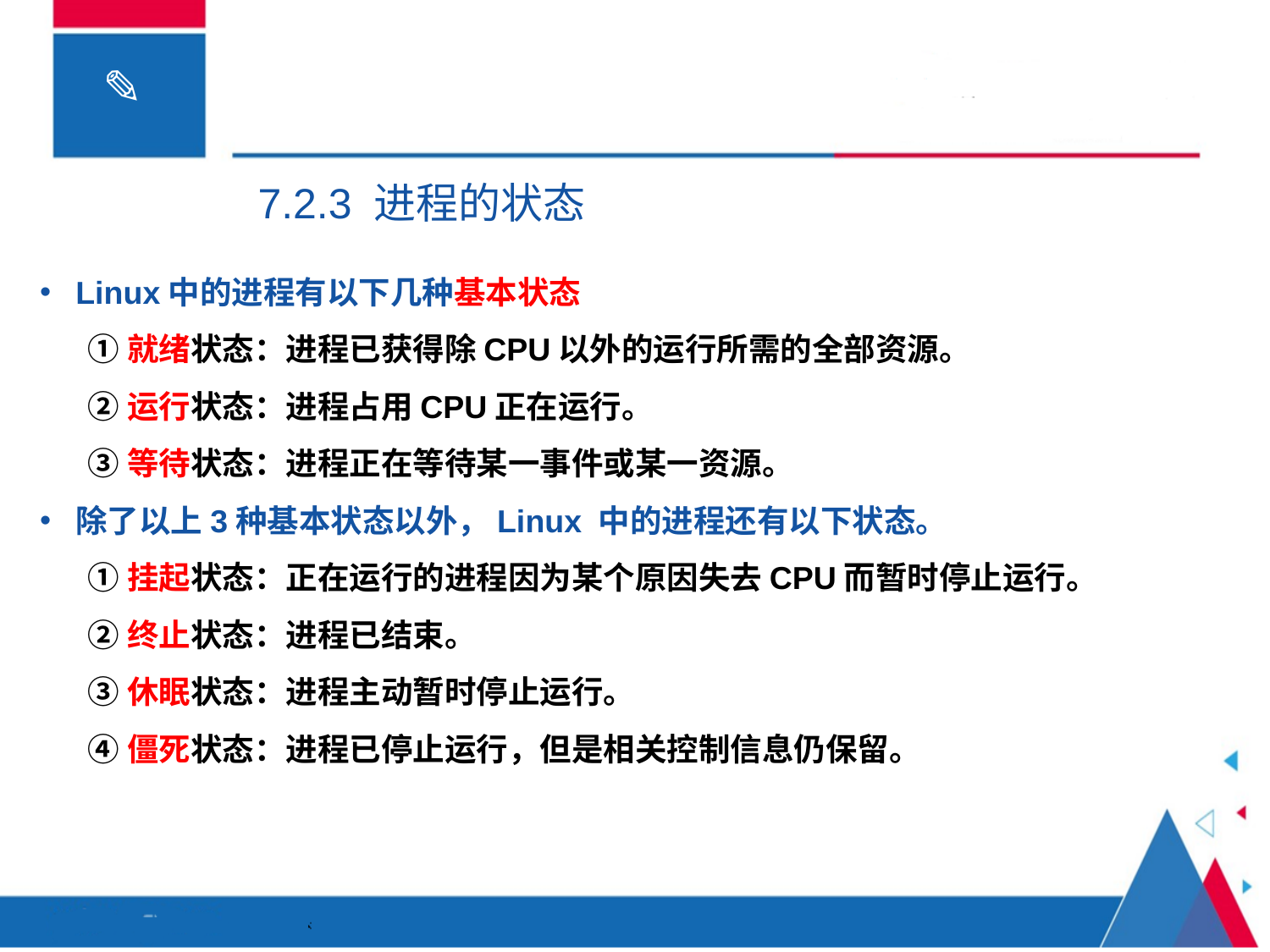

7.2.3 进程的状态
Linux中的进程有以下几种基本状态
①就绪状态：进程已获得除CPU以外的运行所需的全部资源。
②运行状态：进程占用CPU正在运行。
③等待状态：进程正在等待某一事件或某一资源。
除了以上3种基本状态以外，Linux 中的进程还有以下状态。
①挂起状态：正在运行的进程因为某个原因失去CPU而暂时停止运行。
②终止状态：进程已结束。
③休眠状态：进程主动暂时停止运行。
④僵死状态：进程已停止运行，但是相关控制信息仍保留。